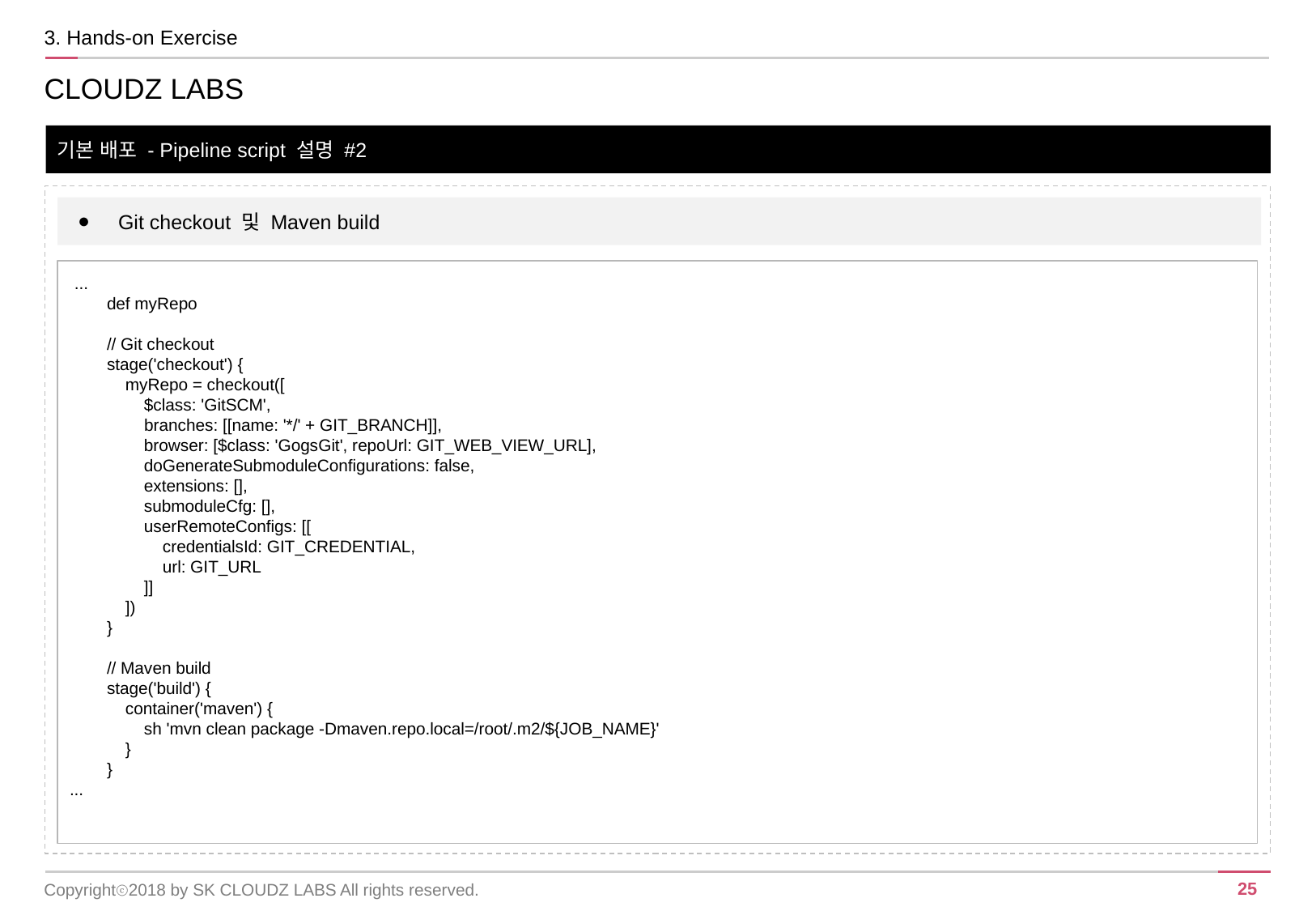

3. Hands-on Exercise

CLOUDZ LABS
기본 배포 - Pipeline script 설명 #2
Git checkout 및 Maven build
 ...
        def myRepo

        // Git checkout
        stage('checkout') {
            myRepo = checkout([
                $class: 'GitSCM',
                branches: [[name: '*/' + GIT_BRANCH]],
                browser: [$class: 'GogsGit', repoUrl: GIT_WEB_VIEW_URL],
                doGenerateSubmoduleConfigurations: false,
                extensions: [],
                submoduleCfg: [],
                userRemoteConfigs: [[
                    credentialsId: GIT_CREDENTIAL,
                    url: GIT_URL
                ]]
            ])
        }
        // Maven build
        stage('build') {
            container('maven') {
                sh 'mvn clean package -Dmaven.repo.local=/root/.m2/${JOB_NAME}'
            }
        }
...
Copyrightⓒ2018 by SK CLOUDZ LABS All rights reserved.